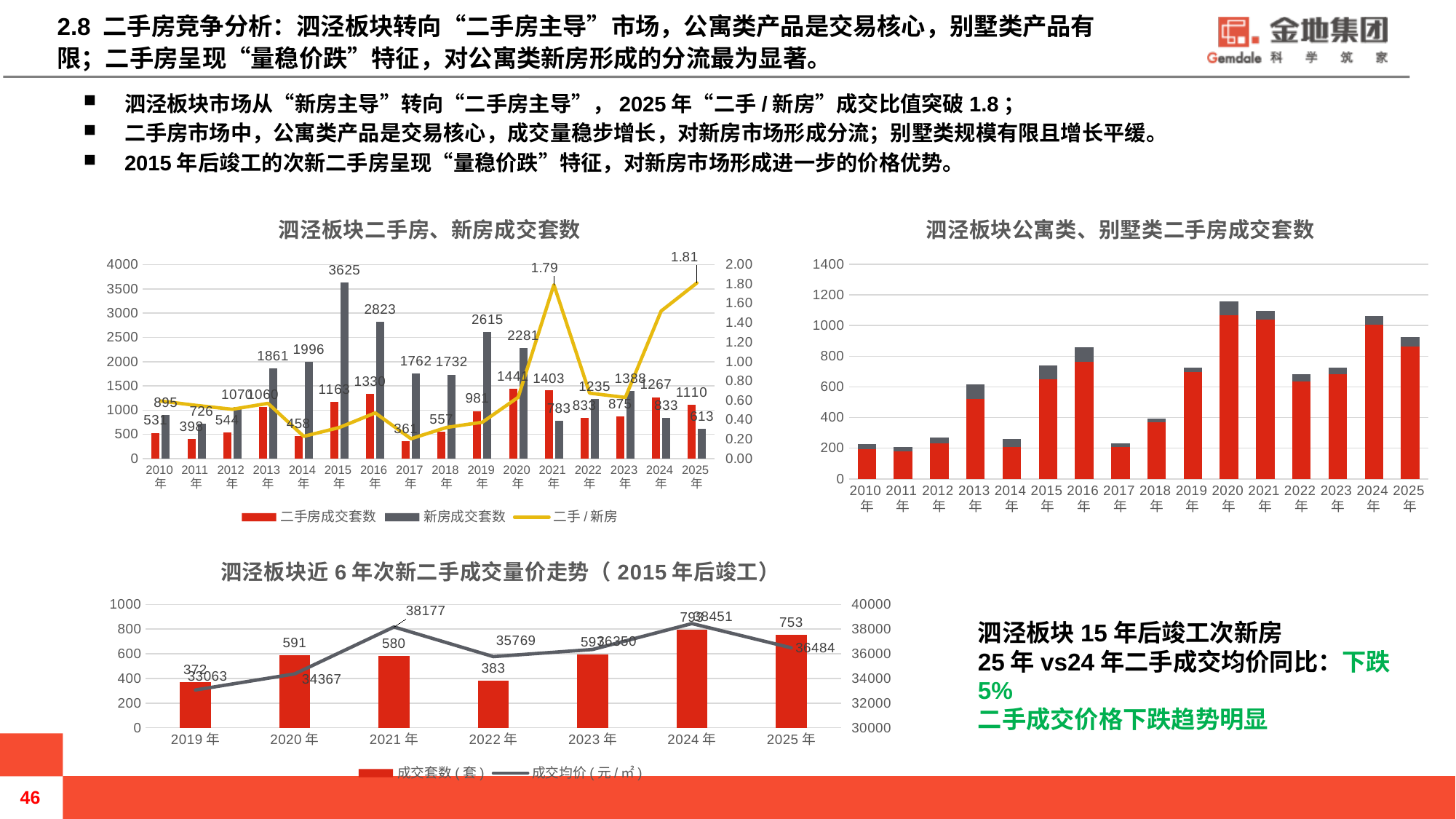

# 2.8 二手房竞争分析：泗泾板块转向“二手房主导”市场，公寓类产品是交易核心，别墅类产品有限；二手房呈现“量稳价跌”特征，对公寓类新房形成的分流最为显著。
泗泾板块市场从“新房主导”转向“二手房主导”，2025年“二手/新房”成交比值突破1.8；
二手房市场中，公寓类产品是交易核心，成交量稳步增长，对新房市场形成分流；别墅类规模有限且增长平缓。
2015年后竣工的次新二手房呈现“量稳价跌”特征，对新房市场形成进一步的价格优势。

### Chart: 泗泾板块二手房、新房成交套数

| Category | 二手房成交套数 | 新房成交套数 | 二手/新房 |
|---|---|---|---|
| 2010年 | 531.0 | 895.0 | 0.5932960893854748 |
| 2011年 | 398.0 | 726.0 | 0.5482093663911846 |
| 2012年 | 544.0 | 1070.0 | 0.508411214953271 |
| 2013年 | 1060.0 | 1861.0 | 0.569586243954863 |
| 2014年 | 458.0 | 1996.0 | 0.22945891783567135 |
| 2015年 | 1163.0 | 3625.0 | 0.32082758620689655 |
| 2016年 | 1330.0 | 2823.0 | 0.47113000354233087 |
| 2017年 | 361.0 | 1762.0 | 0.20488081725312146 |
| 2018年 | 557.0 | 1732.0 | 0.3215935334872979 |
| 2019年 | 981.0 | 2615.0 | 0.3751434034416826 |
| 2020年 | 1441.0 | 2281.0 | 0.6317404647084612 |
| 2021年 | 1403.0 | 783.0 | 1.7918263090676885 |
| 2022年 | 833.0 | 1235.0 | 0.674493927125506 |
| 2023年 | 875.0 | 1388.0 | 0.6304034582132565 |
| 2024年 | 1267.0 | 833.0 | 1.5210084033613445 |
| 2025年 | 1110.0 | 613.0 | 1.8107667210440457 |

### Chart: 泗泾板块公寓类、别墅类二手房成交套数

| Category | 公寓类二手房成交套数 | 别墅类二手成交套数 |
|---|---|---|
| 2010年 | 194.0 | 32.0 |
| 2011年 | 177.0 | 33.0 |
| 2012年 | 233.0 | 37.0 |
| 2013年 | 522.0 | 93.0 |
| 2014年 | 206.0 | 54.0 |
| 2015年 | 648.0 | 93.0 |
| 2016年 | 761.0 | 96.0 |
| 2017年 | 209.0 | 21.0 |
| 2018年 | 368.0 | 25.0 |
| 2019年 | 699.0 | 27.0 |
| 2020年 | 1069.0 | 90.0 |
| 2021年 | 1039.0 | 59.0 |
| 2022年 | 633.0 | 51.0 |
| 2023年 | 683.0 | 40.0 |
| 2024年 | 1005.0 | 58.0 |
| 2025年 | 861.0 | 62.0 |

### Chart: 泗泾板块近6年次新二手成交量价走势（2015年后竣工）

| Category | 成交套数(套) | 成交均价(元/㎡) |
|---|---|---|
| 2019年 | 372.0 | 33063.0 |
| 2020年 | 591.0 | 34367.0 |
| 2021年 | 580.0 | 38177.0 |
| 2022年 | 383.0 | 35769.0 |
| 2023年 | 597.0 | 36350.0 |
| 2024年 | 793.0 | 38451.0 |
| 2025年 | 753.0 | 36484.0 |
泗泾板块15年后竣工次新房
25年vs24年二手成交均价同比：下跌5%
二手成交价格下跌趋势明显